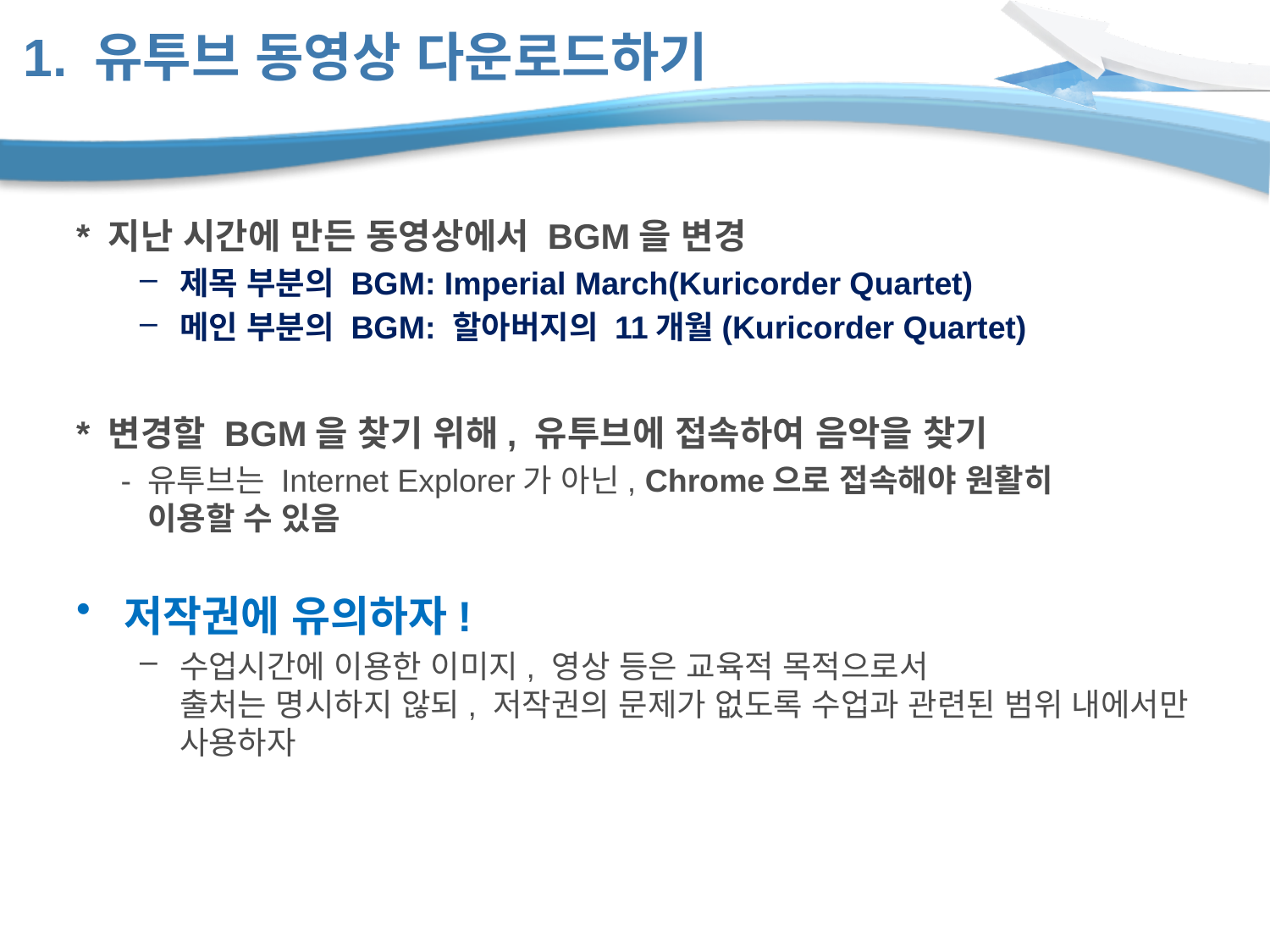

# 1. 유투브 동영상 다운로드하기
* 지난 시간에 만든 동영상에서 BGM을 변경
제목 부분의 BGM: Imperial March(Kuricorder Quartet)
메인 부분의 BGM: 할아버지의 11개월(Kuricorder Quartet)

* 변경할 BGM을 찾기 위해, 유투브에 접속하여 음악을 찾기
     - 유투브는 Internet Explorer가 아닌, Chrome으로 접속해야 원활히
        이용할 수 있음

저작권에 유의하자!
수업시간에 이용한 이미지, 영상 등은 교육적 목적으로서
출처는 명시하지 않되, 저작권의 문제가 없도록 수업과 관련된 범위 내에서만 사용하자